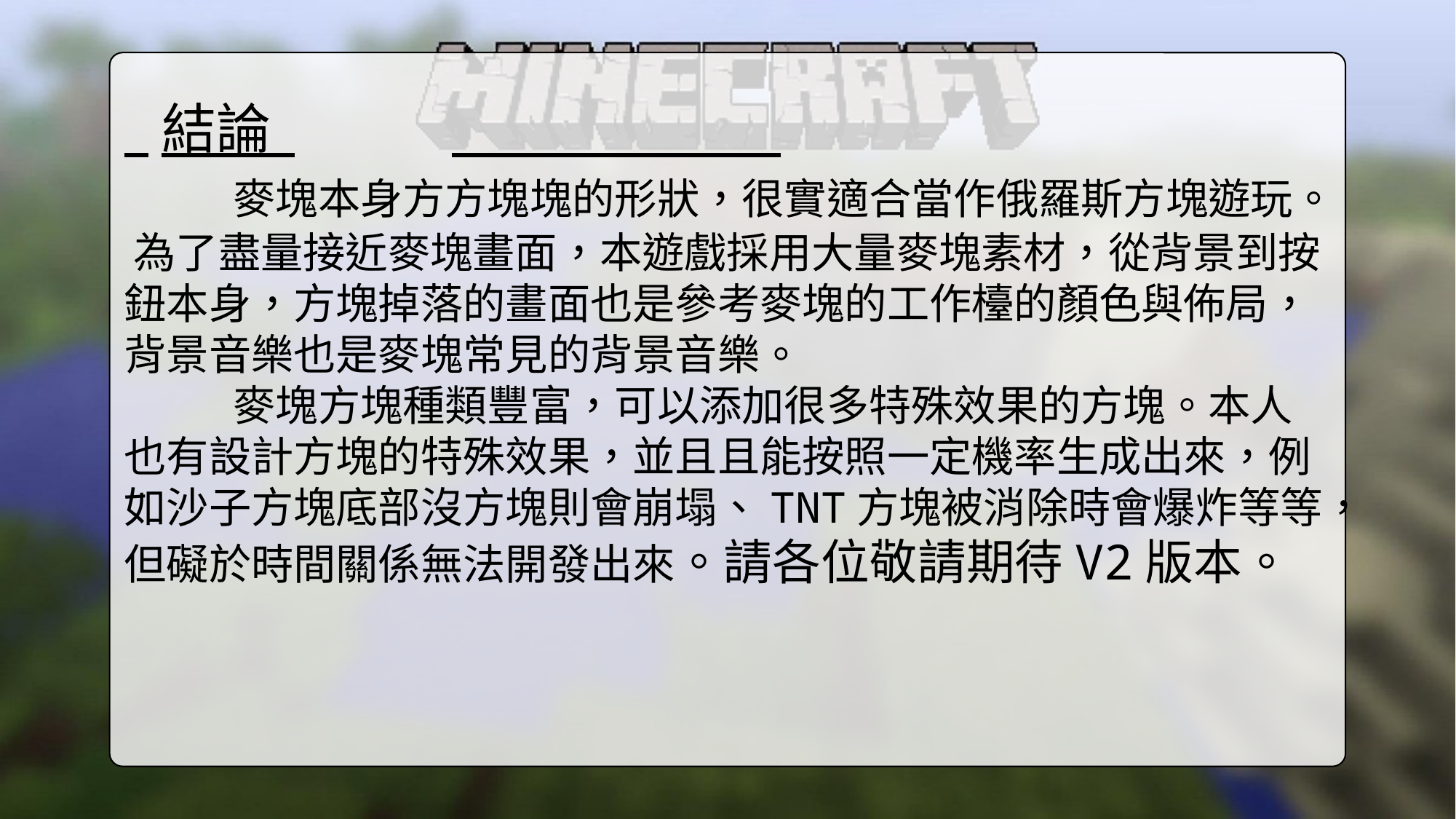

結論  		                           1
	麥塊本身方方塊塊的形狀，很實適合當作俄羅斯方塊遊玩。 為了盡量接近麥塊畫面，本遊戲採用大量麥塊素材，從背景到按鈕本身，方塊掉落的畫面也是參考麥塊的工作檯的顏色與佈局，背景音樂也是麥塊常見的背景音樂。
	麥塊方塊種類豐富，可以添加很多特殊效果的方塊。本人也有設計方塊的特殊效果，並且且能按照一定機率生成出來，例如沙子方塊底部沒方塊則會崩塌、TNT方塊被消除時會爆炸等等，但礙於時間關係無法開發出來。請各位敬請期待V2版本。